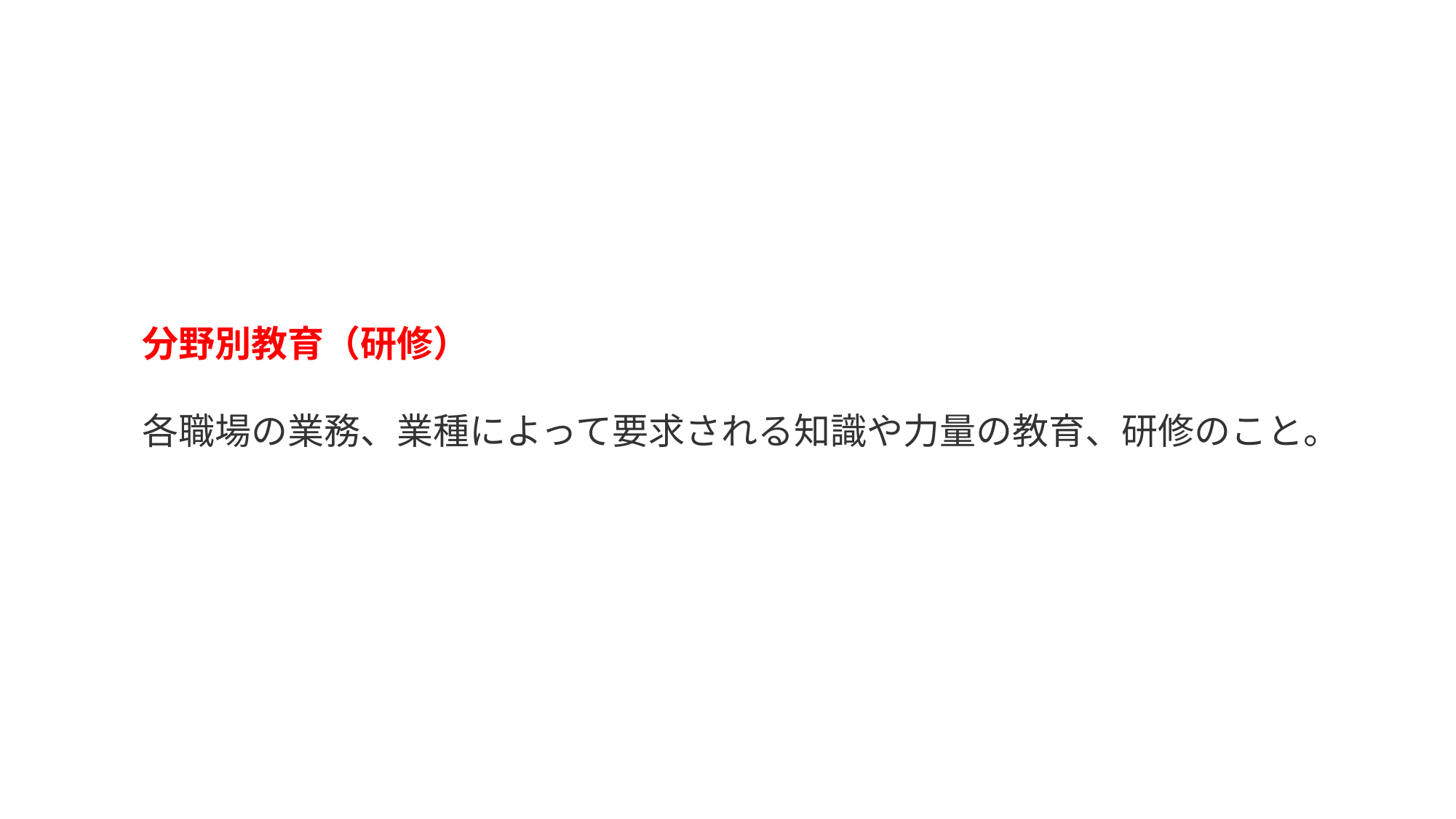

分野別教育（研修）

各職場の業務、業種によって要求される知識や力量の教育、研修のこと。